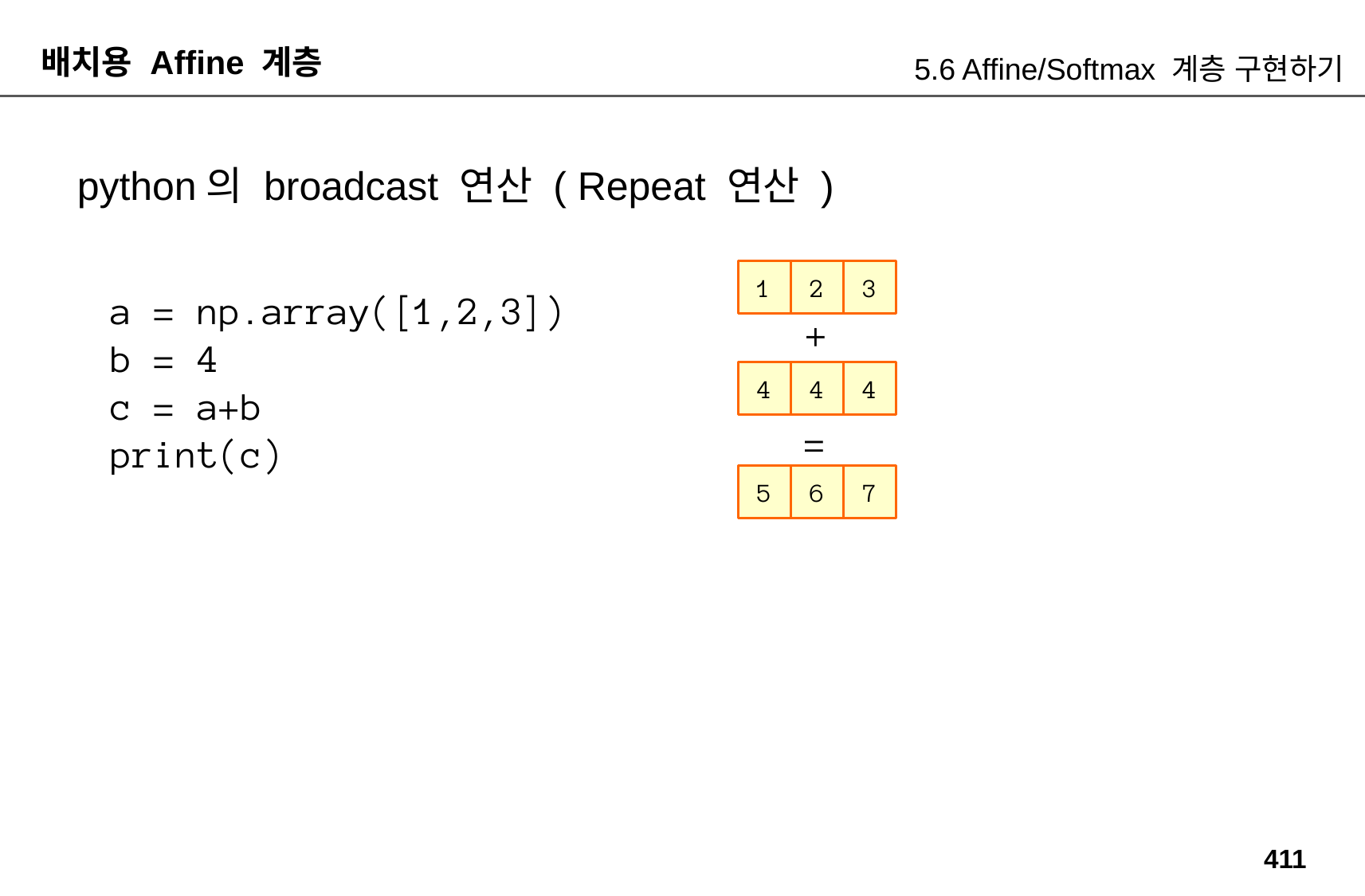

배치용 Affine 계층
5.6 Affine/Softmax 계층 구현하기
python의 broadcast 연산 ( Repeat 연산 )
1
2
3
a = np.array([1,2,3])
b = 4
c = a+b
print(c)
+
4
4
4
=
5
6
7